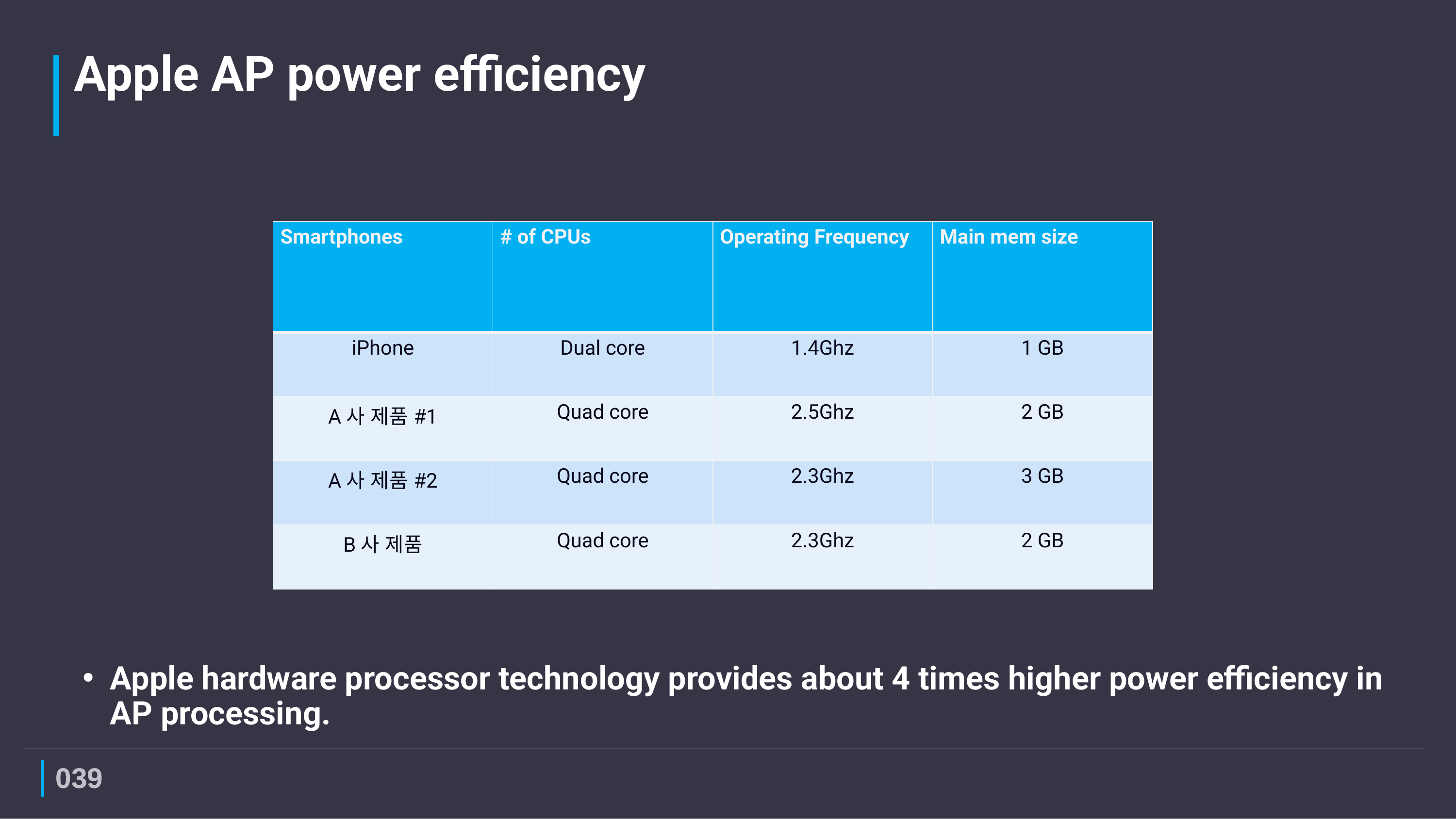

Apple AP power efficiency
| Smartphones | # of CPUs | Operating Frequency | Main mem size |
| --- | --- | --- | --- |
| iPhone | Dual core | 1.4Ghz | 1 GB |
| A사 제품#1 | Quad core | 2.5Ghz | 2 GB |
| A사 제품#2 | Quad core | 2.3Ghz | 3 GB |
| B사 제품 | Quad core | 2.3Ghz | 2 GB |
Apple hardware processor technology provides about 4 times higher power efficiency in AP processing.
039
039